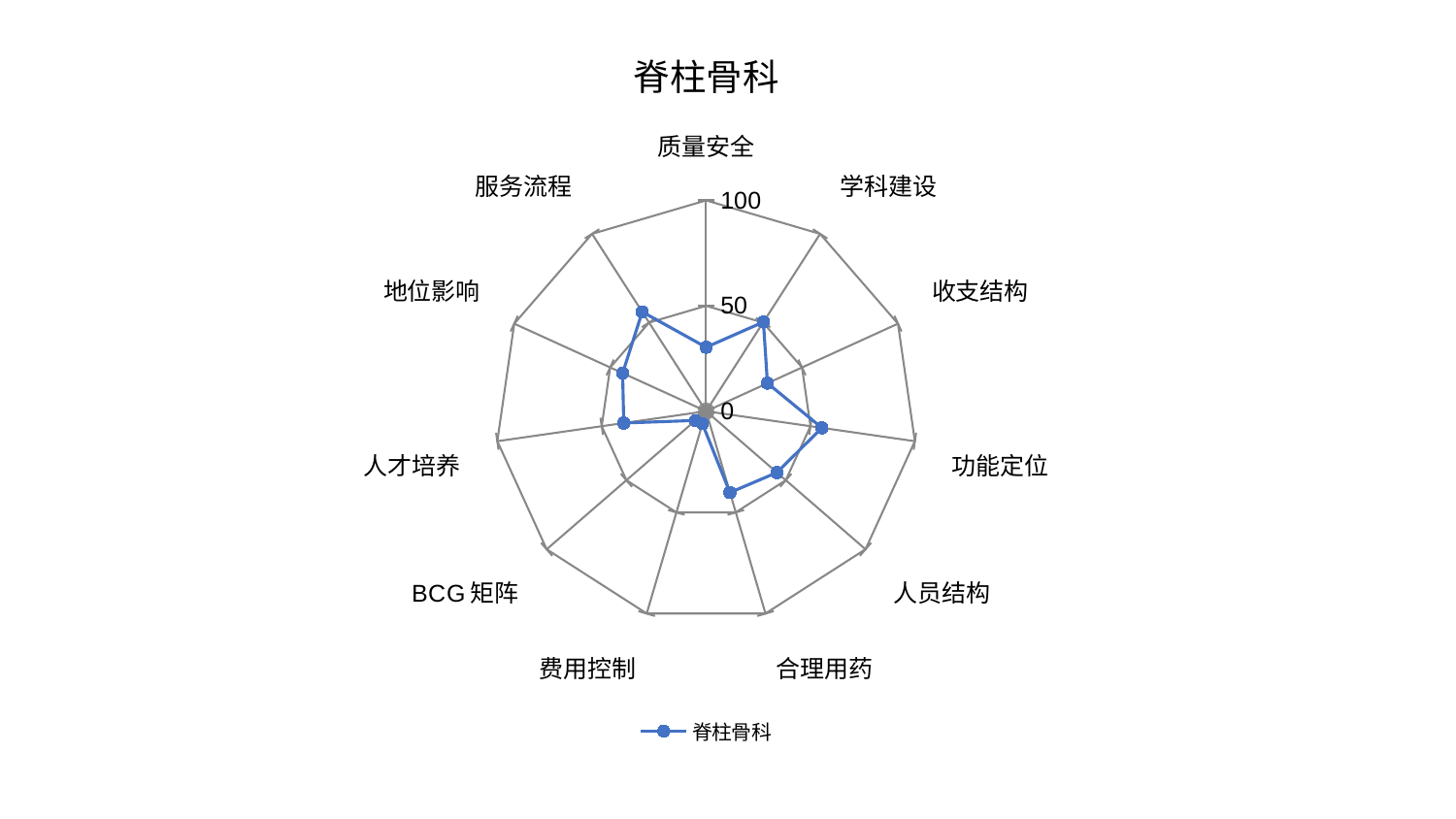

### Chart: 脊柱骨科

| Category | 脊柱骨科 |
|---|---|
| 质量安全 | 30.328450696220347 |
| 学科建设 | 50.312170167369295 |
| 收支结构 | 31.99066825023333 |
| 功能定位 | 55.46913326562765 |
| 人员结构 | 44.43922006025116 |
| 合理用药 | 40.202220030534654 |
| 费用控制 | 6.20731593355484 |
| BCG矩阵 | 6.711828125274164 |
| 人才培养 | 39.47125653677213 |
| 地位影响 | 43.52435581289816 |
| 服务流程 | 56.03595644859518 |
175